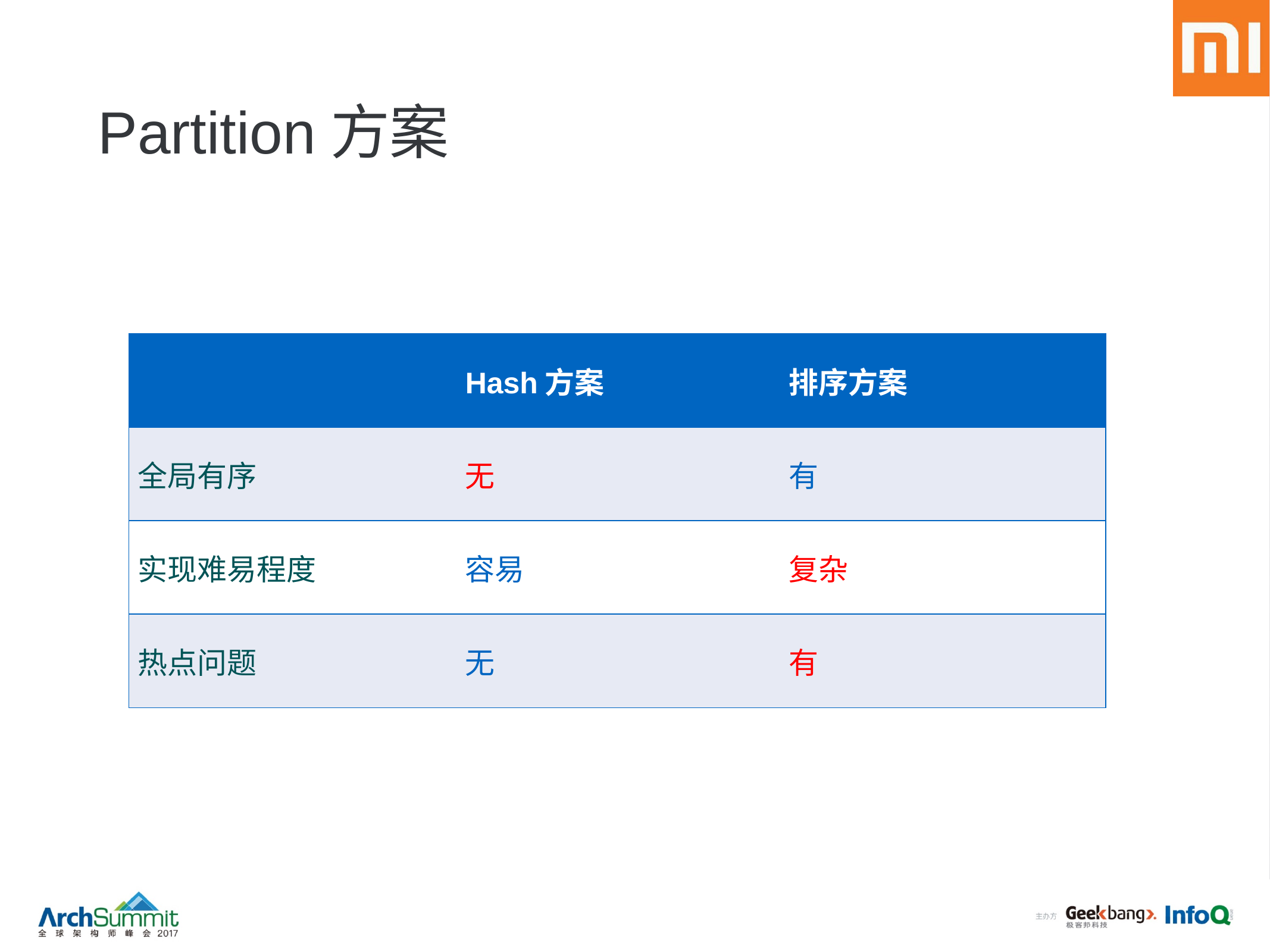

# Partition方案
|  | Hash方案 | 排序方案 |
| --- | --- | --- |
| 全局有序 | 无 | 有 |
| 实现难易程度 | 容易 | 复杂 |
| 热点问题 | 无 | 有 |